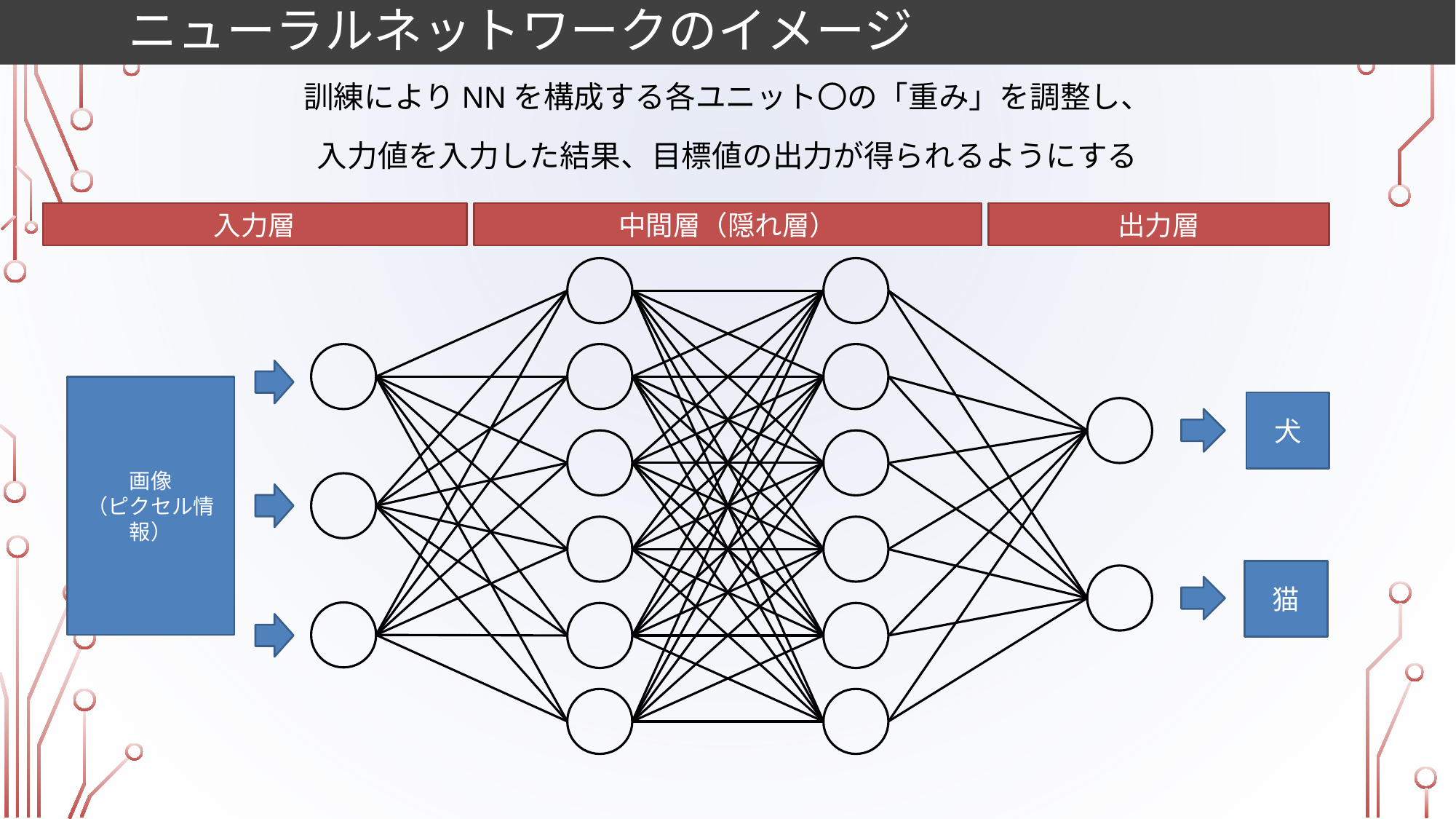

# ニューラルネットワークのイメージ
訓練によりNNを構成する各ユニット〇の「重み」を調整し、
入力値を入力した結果、目標値の出力が得られるようにする
入力層
中間層（隠れ層）
出力層

画像
（ピクセル情報）
犬

猫